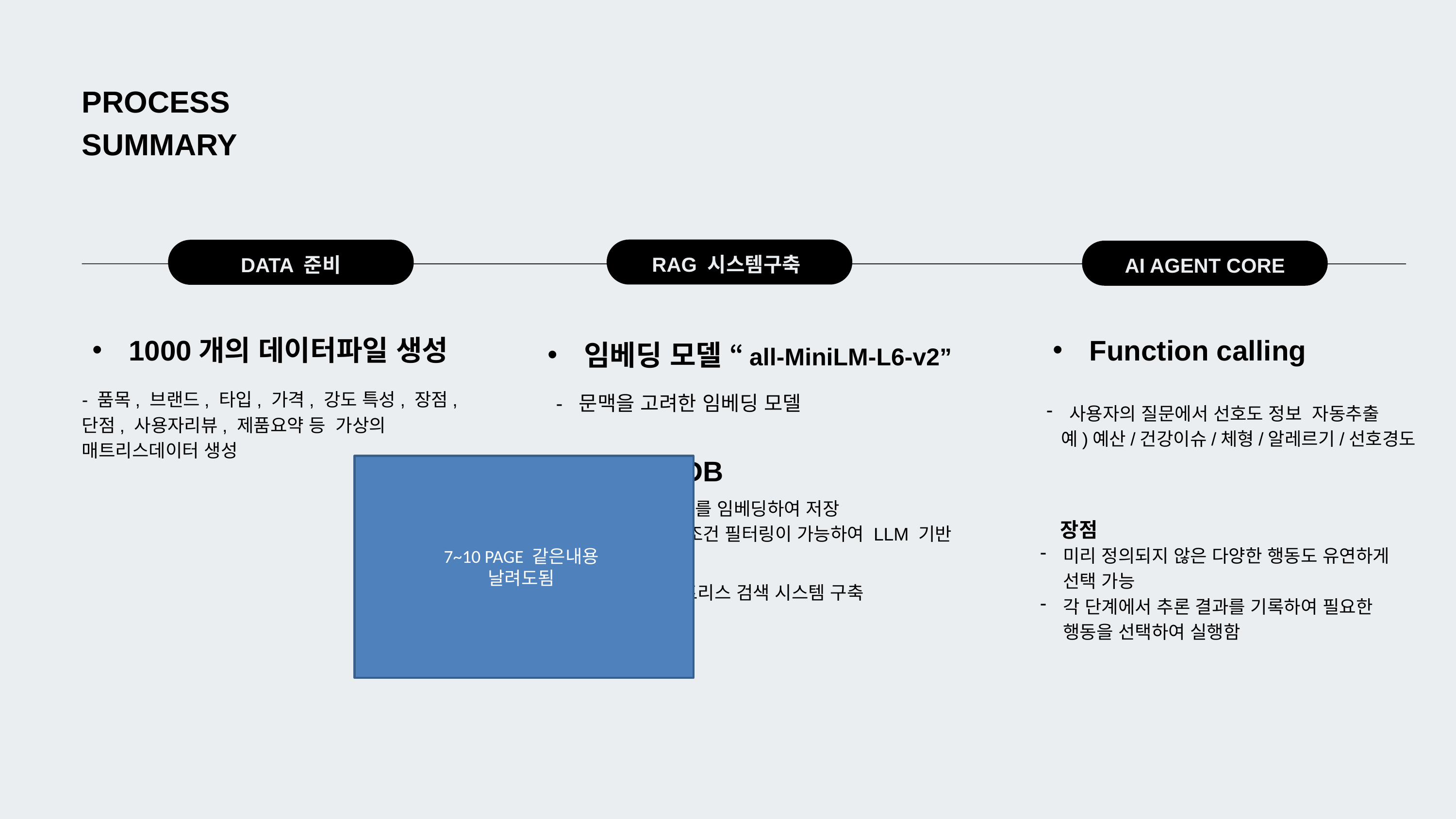

PROCESS SUMMARY

RAG 시스템구축

AI AGENT CORE

DATA 준비

|  |
| --- |
Function calling
1000개의 데이터파일 생성
- 품목, 브랜드, 타입, 가격, 강도 특성, 장점, 단점, 사용자리뷰, 제품요약 등  가상의 매트리스데이터 생성
임베딩 모델 “all-MiniLM-L6-v2”
-  문맥을 고려한 임베딩 모델
사용자의 질문에서 선호도 정보  자동추출
  예)예산/건강이슈/체형/알레르기/선호경도

7~10 PAGE 같은내용
날려도됨
ChromaDB
메트리스 데이터를 임베딩하여 저장
자연어 + 메타조건 필터링이 가능하여 LLM 기반 RAG에 최적

장점
미리 정의되지 않은 다양한 행동도 유연하게 선택 가능
각 단계에서 추론 결과를 기록하여 필요한 행동을 선택하여 실행함

유사도 기반 매트리스 검색 시스템 구축